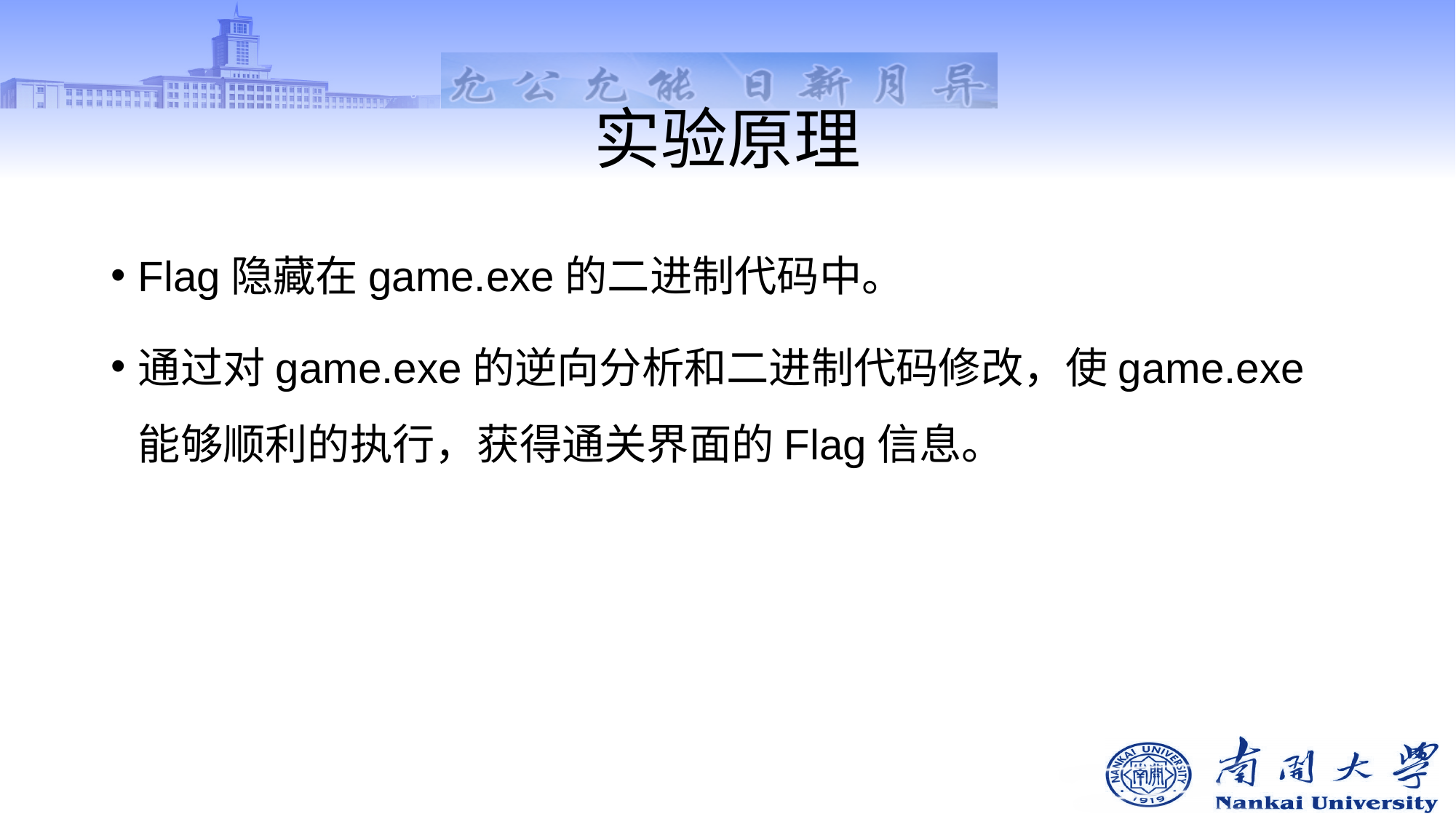

# 实验原理
Flag隐藏在game.exe的二进制代码中。
通过对game.exe的逆向分析和二进制代码修改，使game.exe能够顺利的执行，获得通关界面的Flag信息。